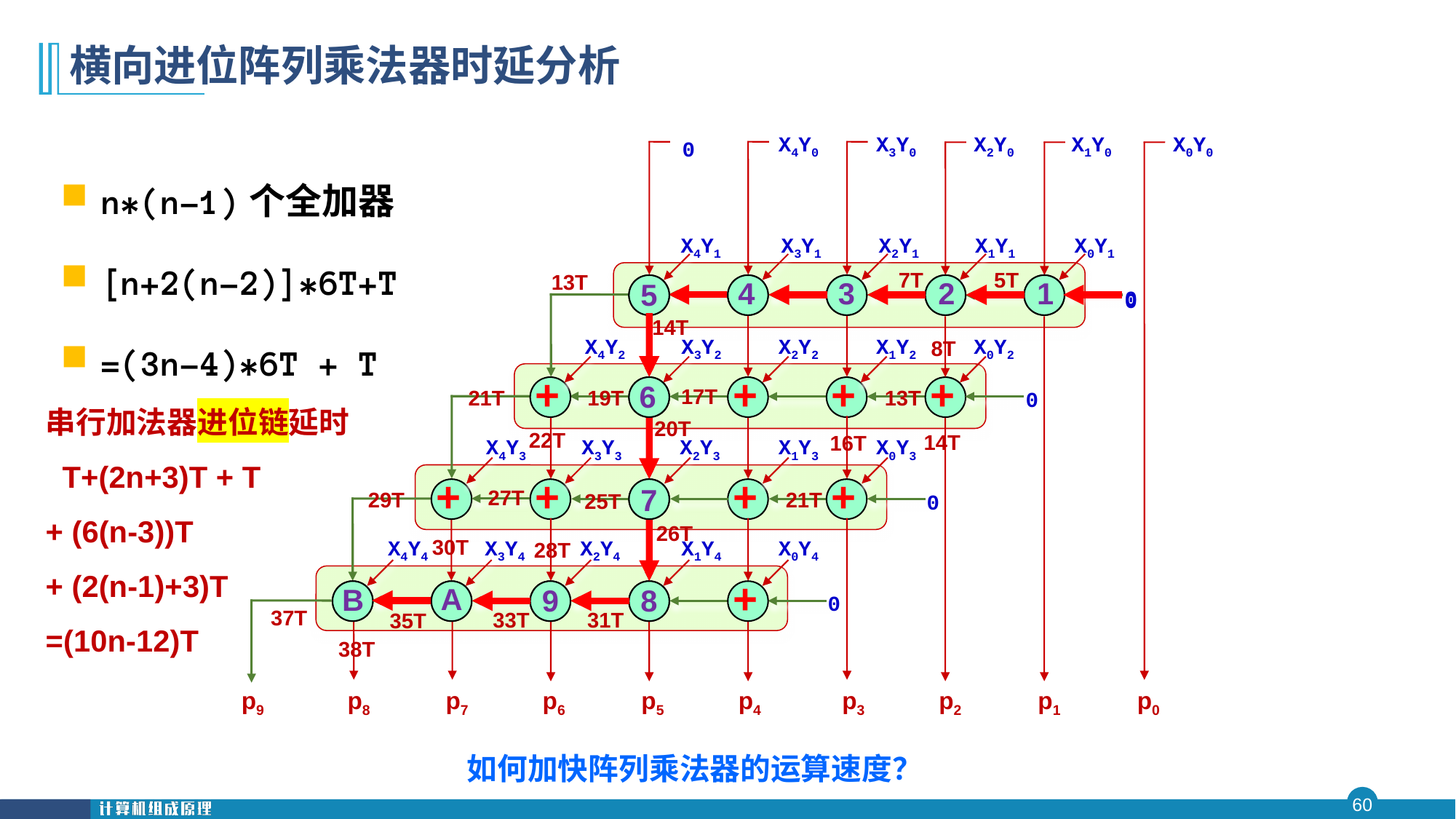

# 横向进位阵列乘法器时延分析
0
X4Y0
X3Y0
X2Y0
X1Y0
X0Y0

n*(n-1)个全加器
[n+2(n-2)]*6T+T
=(3n-4)*6T + T

X4Y1
X3Y1
X2Y1
X1Y1
X0Y1

7T
5T

13T
+
+
+
+
+
0
4

3

2

1

5

0

14T

X4Y2
X3Y2
X2Y2
X1Y2
X0Y2
8T

+
+
+
+
+
0

6

17T
19T
13T
21T
串行加法器进位链延时
  T+(2n+3)T + T
+ (6(n-3))T
+ (2(n-1)+3)T
=(10n-12)T

20T

22T
14T
16T
X4Y3
X3Y3
X2Y3
X1Y3
X0Y3

+
+
+
+
+
0
27T

7

29T
21T
25T

26T

30T
X4Y4
X3Y4
X2Y4
X1Y4
X0Y4
28T

+
+
+
+
+
0
A

B

9

8

37T

31T
33T
35T

38T
p9
p8
   p7
  p6
p5
p4
 p3
  p2
  p1
p0
如何加快阵列乘法器的运算速度？